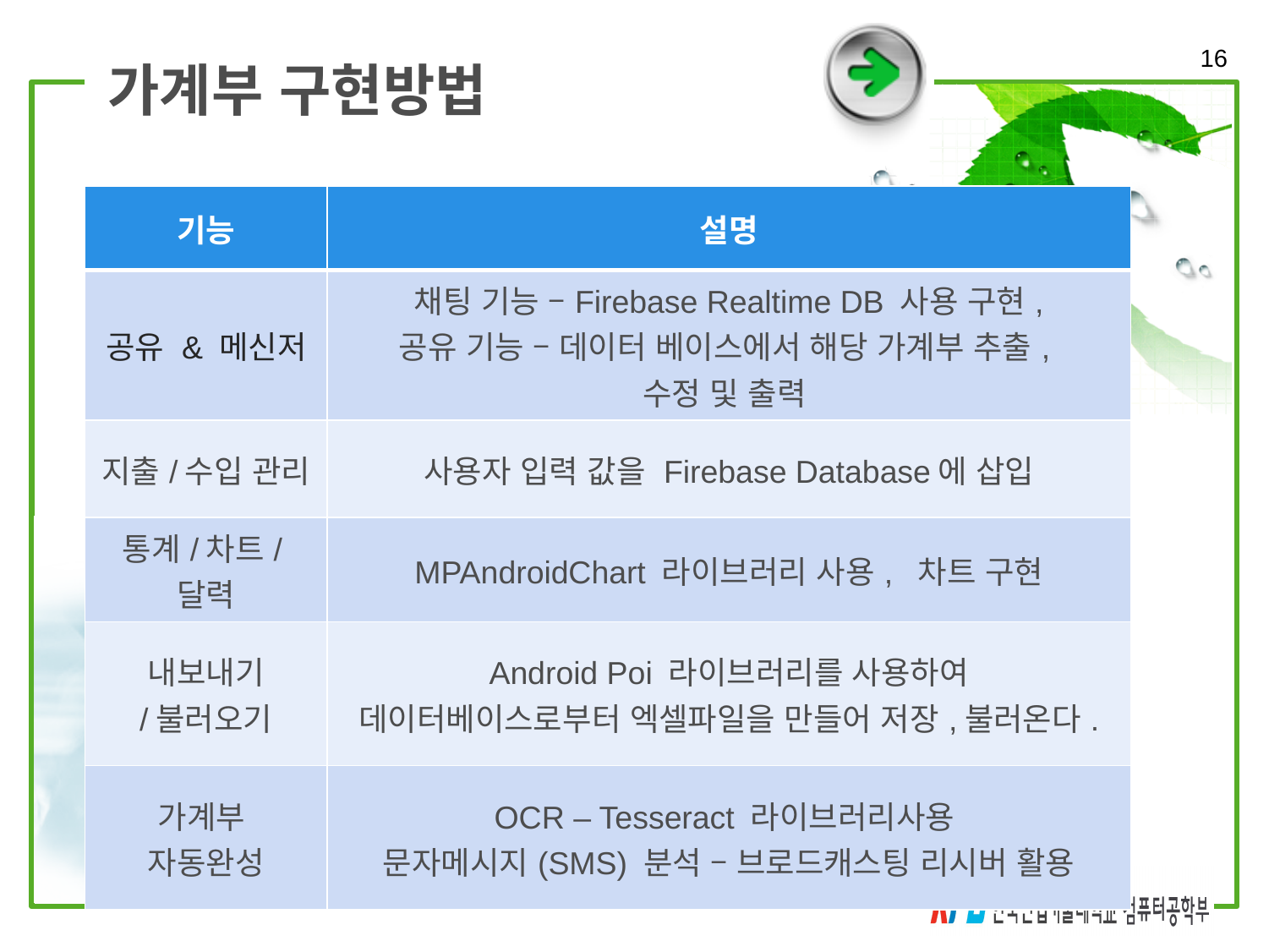

16
# 가계부 구현방법
| 기능 | 설명 |
| --- | --- |
| 공유 & 메신저 | 채팅 기능 –Firebase Realtime DB 사용 구현, 공유 기능 – 데이터 베이스에서 해당 가계부 추출, 수정 및 출력 |
| 지출/수입 관리 | 사용자 입력 값을 Firebase Database에 삽입 |
| 통계/차트/달력 | MPAndroidChart 라이브러리 사용, 차트 구현 |
| 내보내기 /불러오기 | Android Poi 라이브러리를 사용하여 데이터베이스로부터 엑셀파일을 만들어 저장,불러온다. |
| 가계부 자동완성 | OCR – Tesseract 라이브러리사용 문자메시지(SMS) 분석 – 브로드캐스팅 리시버 활용 |